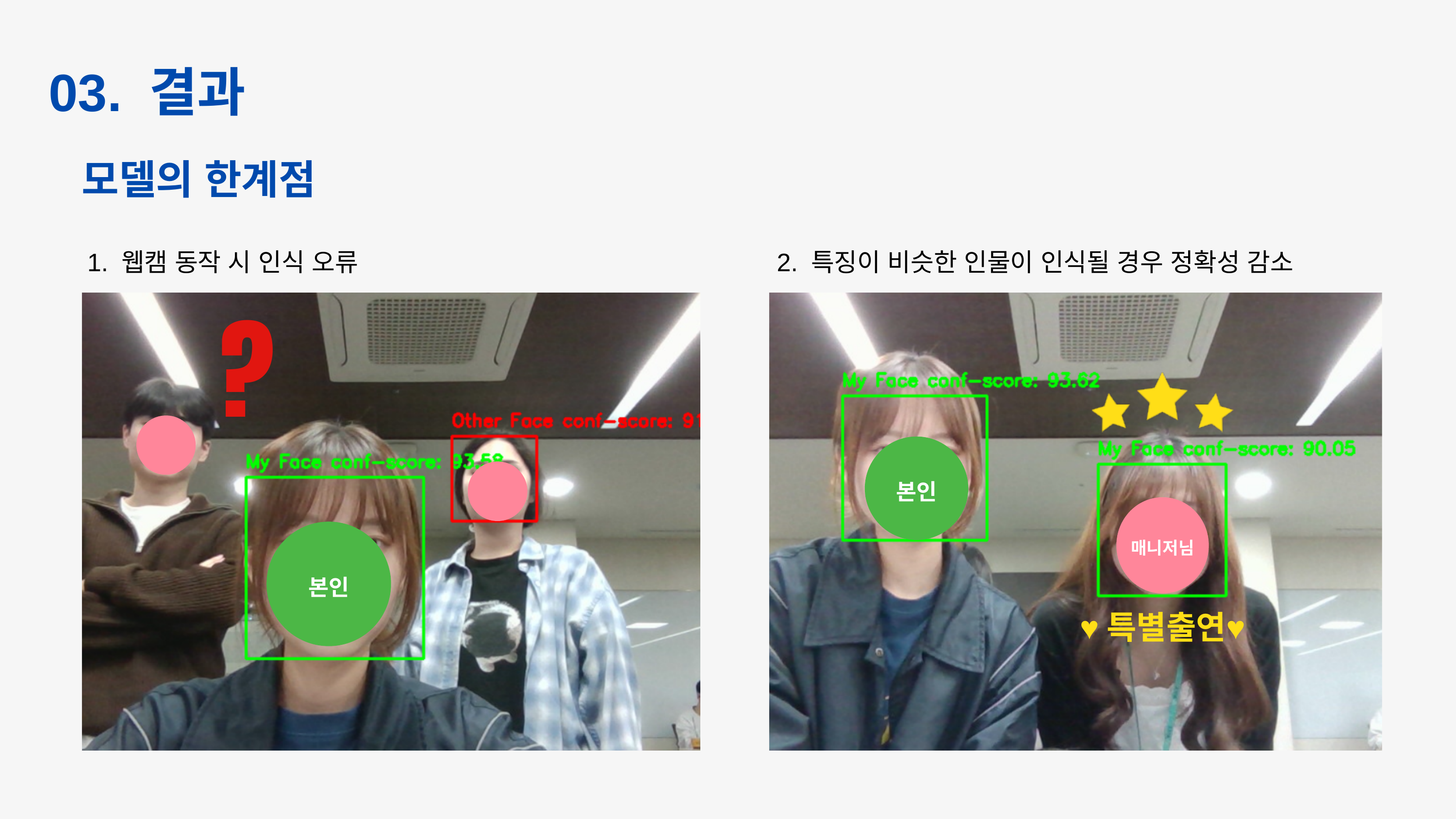

03. 결과
모델의 한계점
1. 웹캠 동작 시 인식 오류
2. 특징이 비슷한 인물이 인식될 경우 정확성 감소

?

본인

본인

매니저님
♥특별출연♥